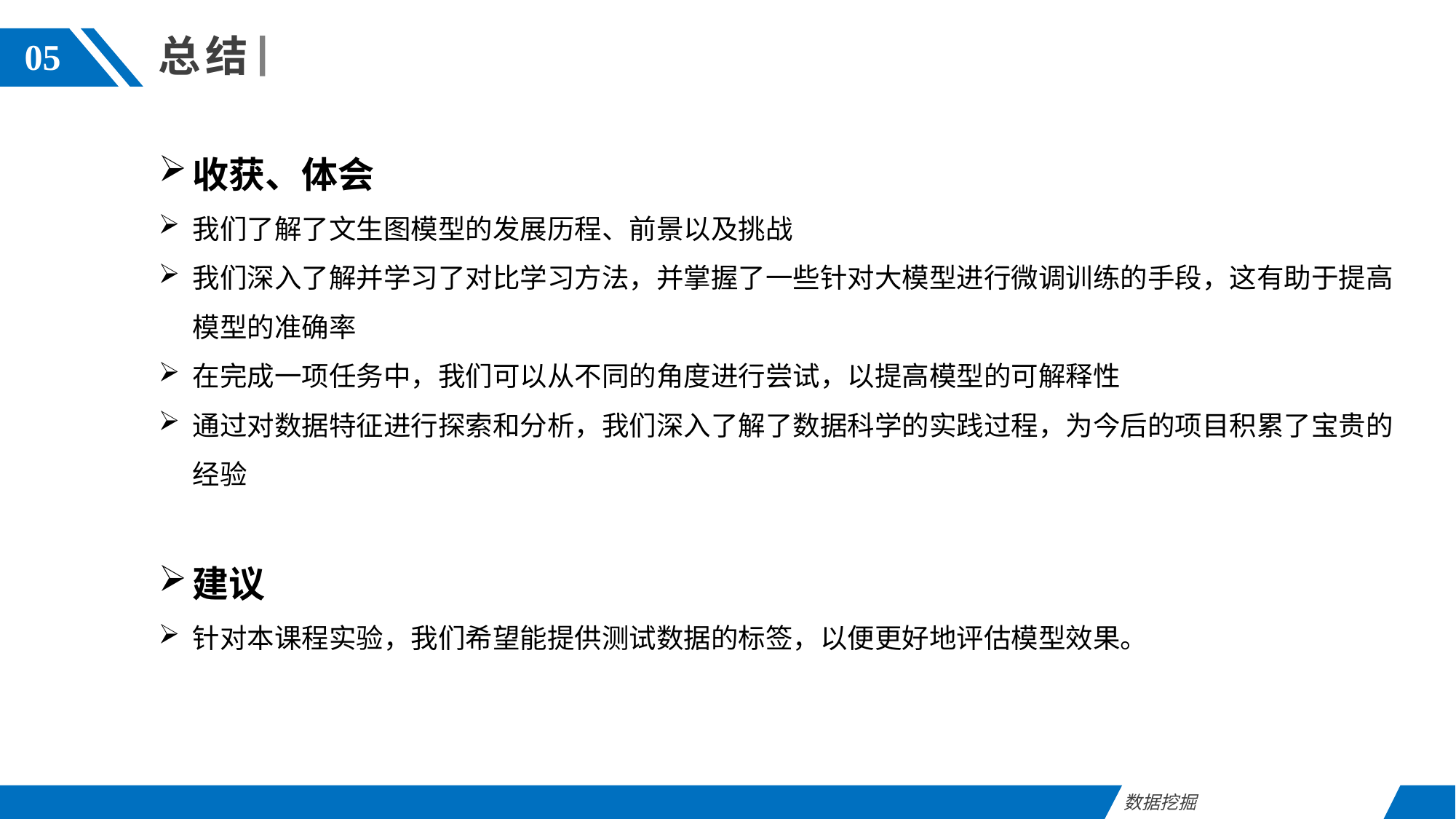

总结

05

收获、体会
我们了解了文生图模型的发展历程、前景以及挑战
我们深入了解并学习了对比学习方法，并掌握了一些针对大模型进行微调训练的手段，这有助于提高模型的准确率
在完成一项任务中，我们可以从不同的角度进行尝试，以提高模型的可解释性
通过对数据特征进行探索和分析，我们深入了解了数据科学的实践过程，为今后的项目积累了宝贵的经验

建议
针对本课程实验，我们希望能提供测试数据的标签，以便更好地评估模型效果。

数据挖掘